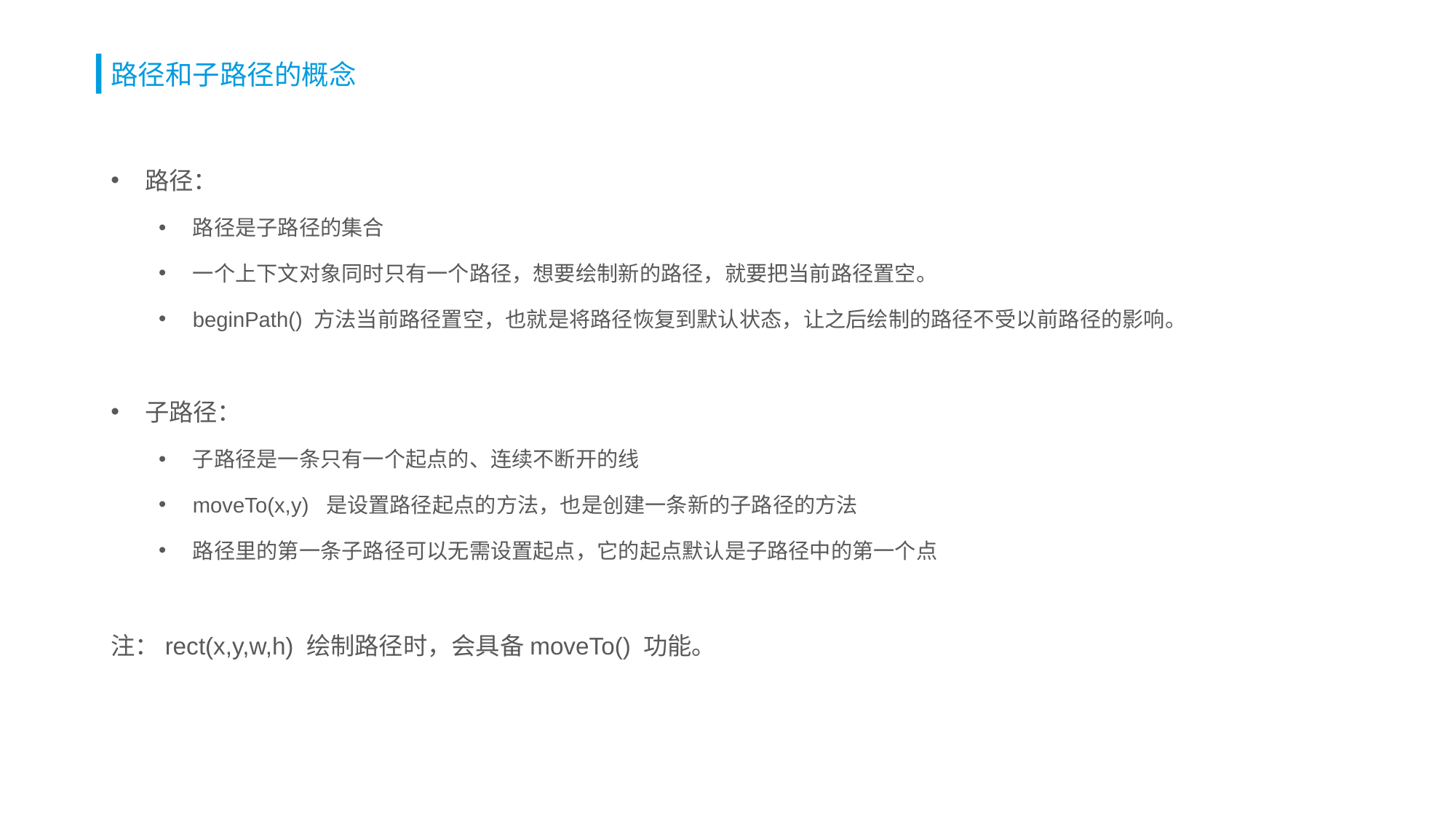

# 路径和子路径的概念
路径：
路径是子路径的集合
一个上下文对象同时只有一个路径，想要绘制新的路径，就要把当前路径置空。
beginPath() 方法当前路径置空，也就是将路径恢复到默认状态，让之后绘制的路径不受以前路径的影响。

子路径：
子路径是一条只有一个起点的、连续不断开的线
moveTo(x,y)  是设置路径起点的方法，也是创建一条新的子路径的方法
路径里的第一条子路径可以无需设置起点，它的起点默认是子路径中的第一个点

注：rect(x,y,w,h) 绘制路径时，会具备moveTo() 功能。